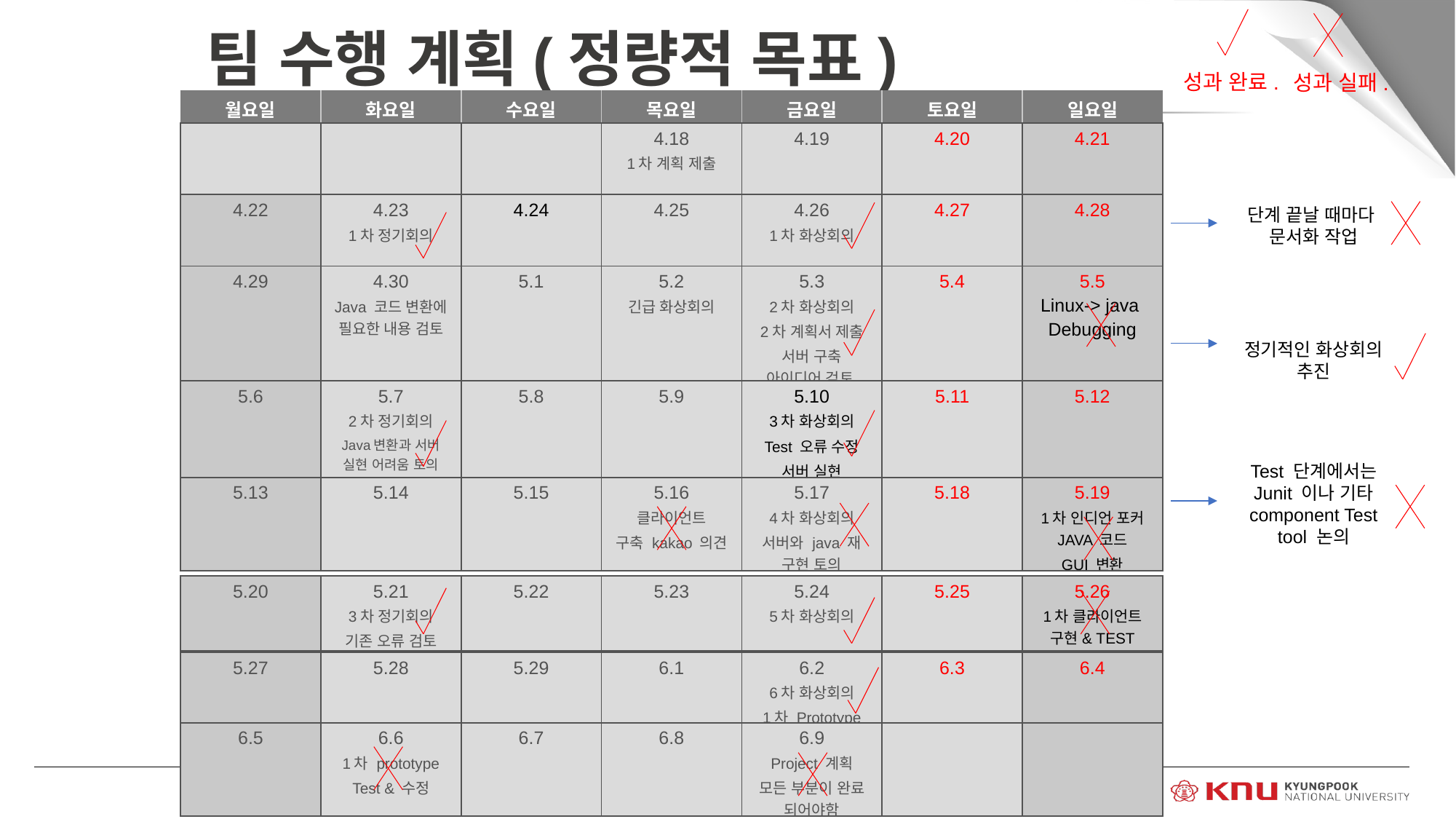

팀 수행 계획(정량적 목표)
성과 완료.
성과 실패.
| 월요일 | 화요일 | 수요일 | 목요일 | 금요일 | 토요일 | 일요일 |
| --- | --- | --- | --- | --- | --- | --- |
|  |  |  | 4.18 1차 계획 제출 | 4.19 | 4.20 | 4.21 |
| 4.22 | 4.23 1차 정기회의 | 4.24 | 4.25 | 4.26 1차 화상회의 | 4.27 | 4.28 |
| 4.29 | 4.30 Java 코드 변환에 필요한 내용 검토 | 5.1 | 5.2 긴급 화상회의 | 5.3 2차 화상회의 2차 계획서 제출 서버 구축 아이디어 검토 | 5.4 | 5.5 Linux-> java Debugging |
| 5.6 | 5.7 2차 정기회의 Java변환과 서버 실현 어려움 토의 | 5.8 | 5.9 | 5.10 3차 화상회의 Test 오류 수정 서버 실현 | 5.11 | 5.12 |
| 5.13 | 5.14 | 5.15 | 5.16 클라이언트 구축 kakao 의견 | 5.17 4차 화상회의 서버와 java 재 구현 토의 | 5.18 | 5.19 1차 인디언 포커 JAVA 코드 GUI 변환 |
단계 끝날 때마다
문서화 작업

정기적인 화상회의 추진

Test 단계에서는
Junit 이나 기타 component Test tool 논의

| 5.20 | 5.21 3차 정기회의 기존 오류 검토 | 5.22 | 5.23 | 5.24 5차 화상회의 | 5.25 | 5.26 1차 클라이언트 구현& TEST |
| --- | --- | --- | --- | --- | --- | --- |
| 5.27 | 5.28 | 5.29 | 6.1 | 6.2 6차 화상회의 1차 Prototype | 6.3 | 6.4 |
| --- | --- | --- | --- | --- | --- | --- |
| 6.5 | 6.6 1차 prototype Test & 수정 | 6.7 | 6.8 | 6.9 Project 계획 모든 부분이 완료 되어야함 |  |  |
| --- | --- | --- | --- | --- | --- | --- |